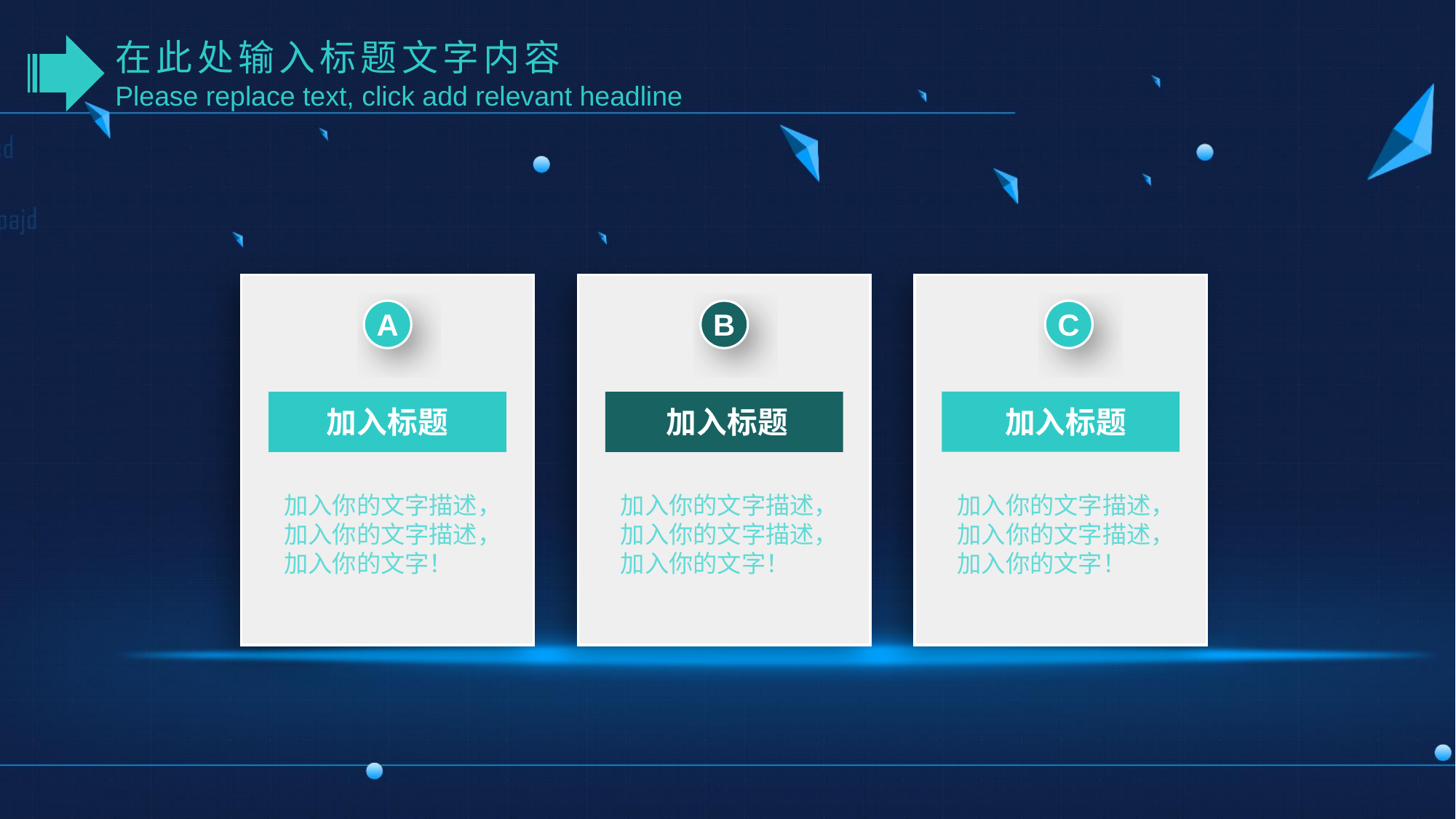

A
B
C

加入标题
加入标题
加入标题
加入你的文字描述，加入你的文字描述，加入你的文字！
加入你的文字描述，加入你的文字描述，加入你的文字！
加入你的文字描述，加入你的文字描述，加入你的文字！